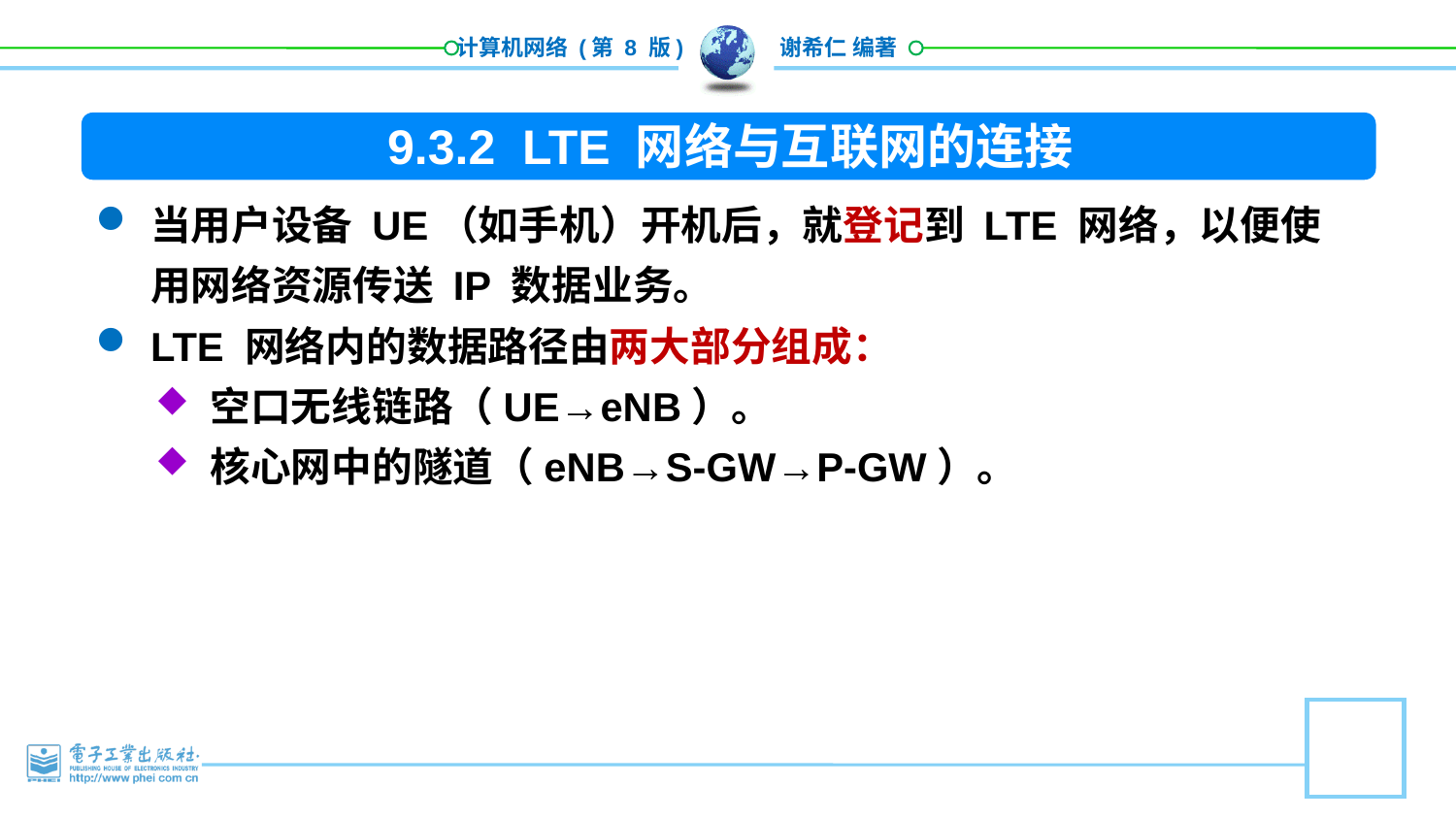

9.3.2  LTE 网络与互联网的连接

当用户设备 UE（如手机）开机后，就登记到 LTE 网络，以便使用网络资源传送 IP 数据业务。
LTE 网络内的数据路径由两大部分组成：
空口无线链路（UE→eNB）。
核心网中的隧道（eNB→S-GW→P-GW）。